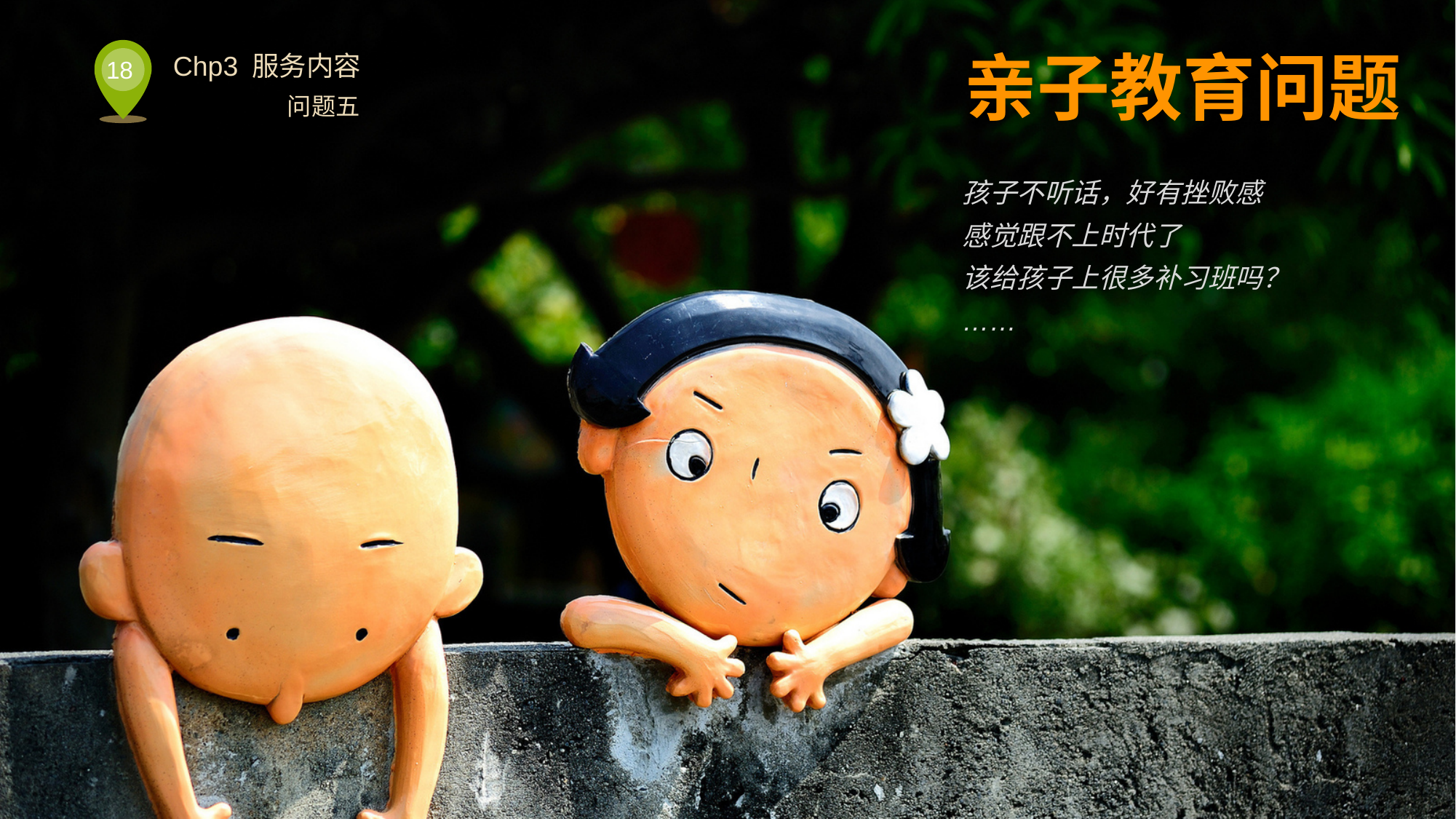

亲子教育问题
问题五
孩子不听话，好有挫败感
感觉跟不上时代了
该给孩子上很多补习班吗？
……